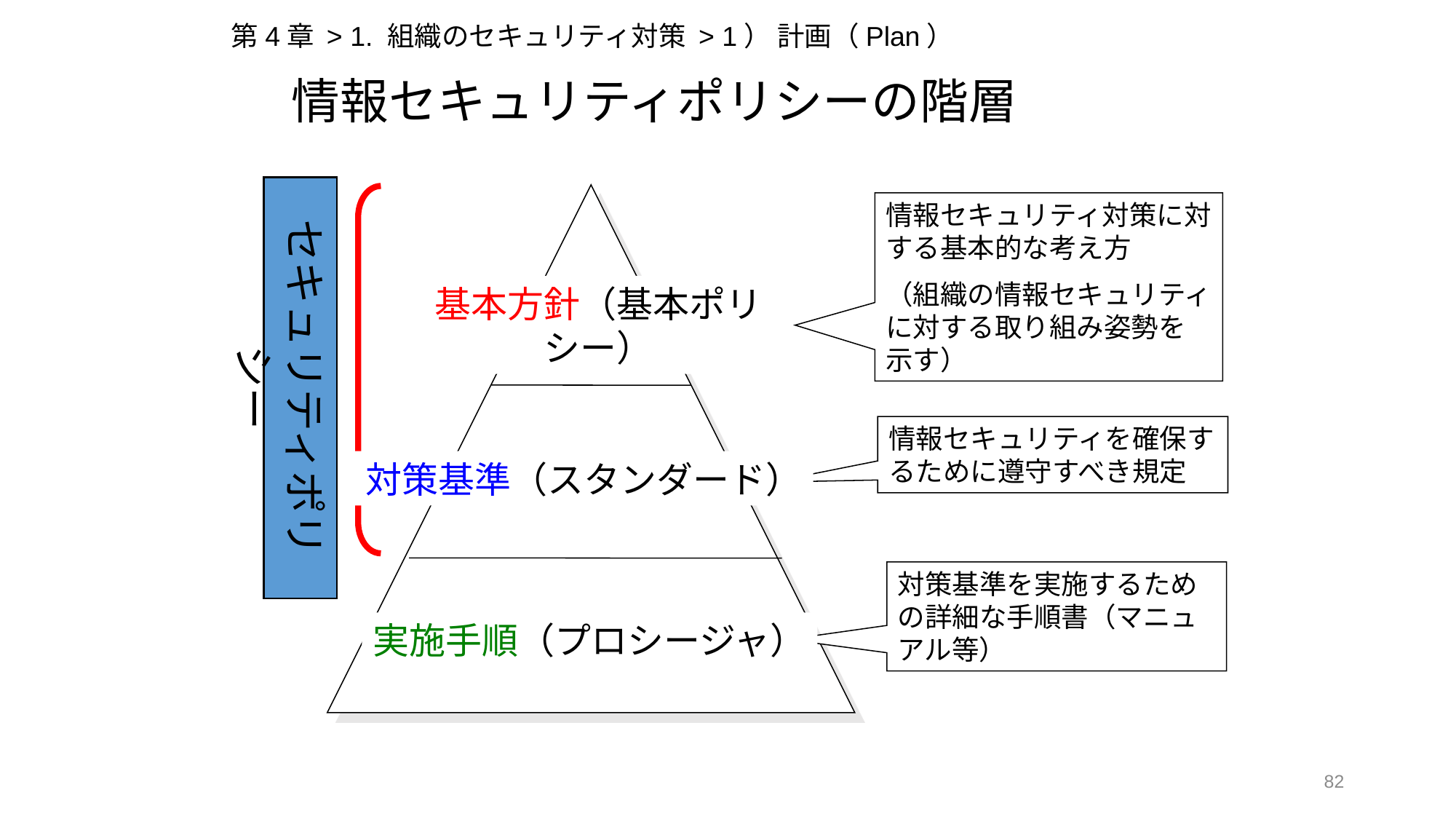

第4章 > 1. 組織のセキュリティ対策 > 1） 計画（Plan）
# 情報セキュリティポリシーの階層
セキュリティポリシー

情報セキュリティ対策に対する基本的な考え方
（組織の情報セキュリティに対する取り組み姿勢を示す）
基本方針（基本ポリシー）

情報セキュリティを確保するために遵守すべき規定
対策基準（スタンダード）

対策基準を実施するための詳細な手順書（マニュアル等）
実施手順（プロシージャ）

82